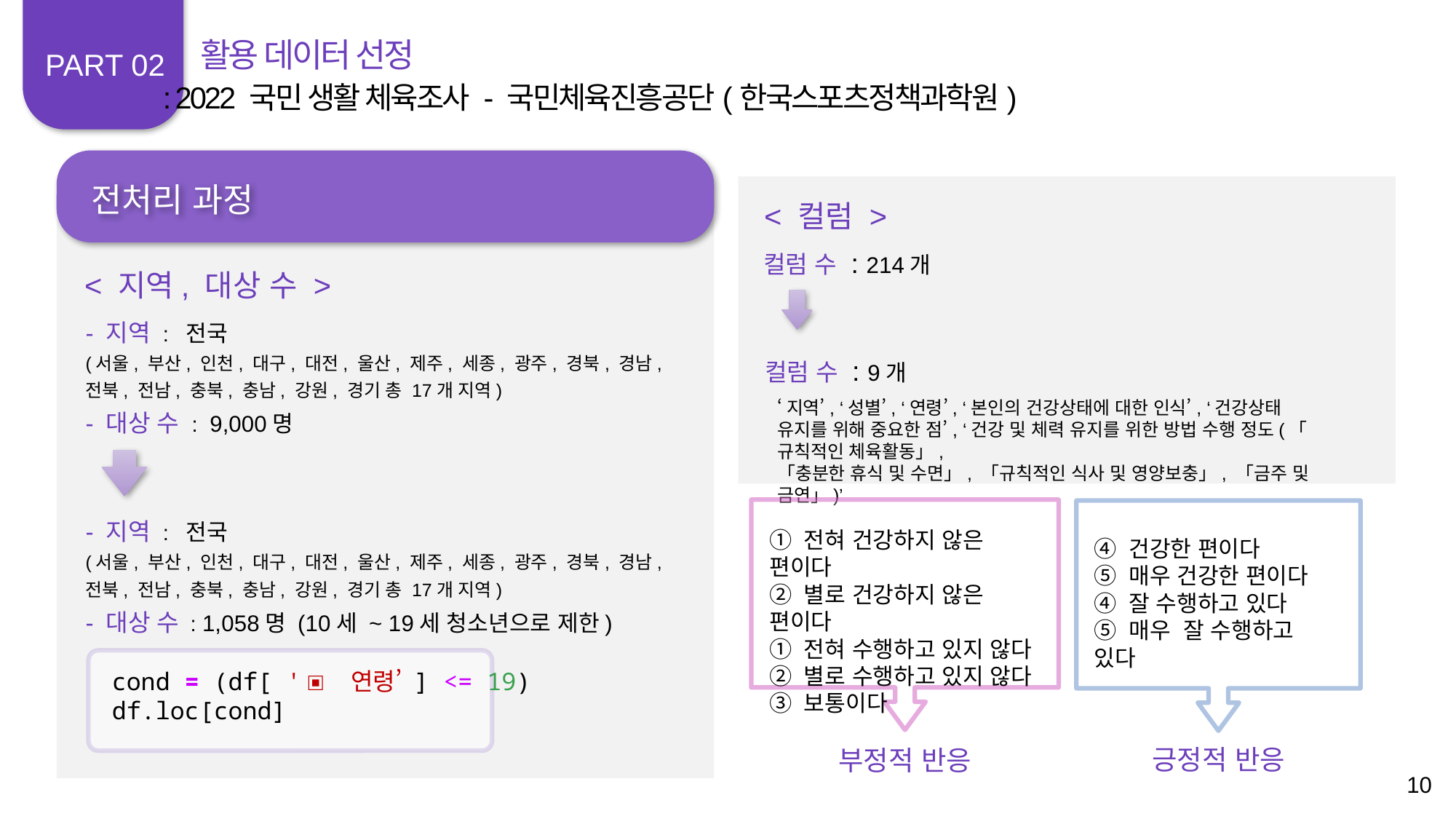

활용 데이터 선정
PART 02
: 2022 국민 생활 체육조사 - 국민체육진흥공단(한국스포츠정책과학원)

전처리 과정

< 컬럼 >
컬럼 수 : 214개

컬럼 수 : 9개
‘지역’, ‘성별’, ‘연령’, ‘본인의 건강상태에 대한 인식’, ‘건강상태 유지를 위해 중요한 점’, ‘건강 및 체력 유지를 위한 방법 수행 정도(「규칙적인 체육활동」,
「충분한 휴식 및 수면」, 「규칙적인 식사 및 영양보충」, 「금주 및 금연」)’

< 지역, 대상 수 >
- 지역 :  전국
(서울, 부산, 인천, 대구, 대전, 울산, 제주, 세종, 광주, 경북, 경남, 전북, 전남, 충북, 충남, 강원, 경기 총 17개 지역)
- 대상 수 :  9,000명

① 전혀 건강하지 않은 편이다
② 별로 건강하지 않은 편이다
① 전혀 수행하고 있지 않다
② 별로 수행하고 있지 않다
③ 보통이다
④ 건강한 편이다
⑤ 매우 건강한 편이다
④ 잘 수행하고 있다
⑤ 매우  잘 수행하고  있다
긍정적 반응
부정적 반응
- 지역 :  전국
(서울, 부산, 인천, 대구, 대전, 울산, 제주, 세종, 광주, 경북, 경남, 전북, 전남, 충북, 충남, 강원, 경기 총 17개 지역)
- 대상 수 : 1,058명 (10세 ~ 19세 청소년으로 제한)

  cond = (df[ '▣ 연령’ ] <= 19)
  df.loc[cond]
10